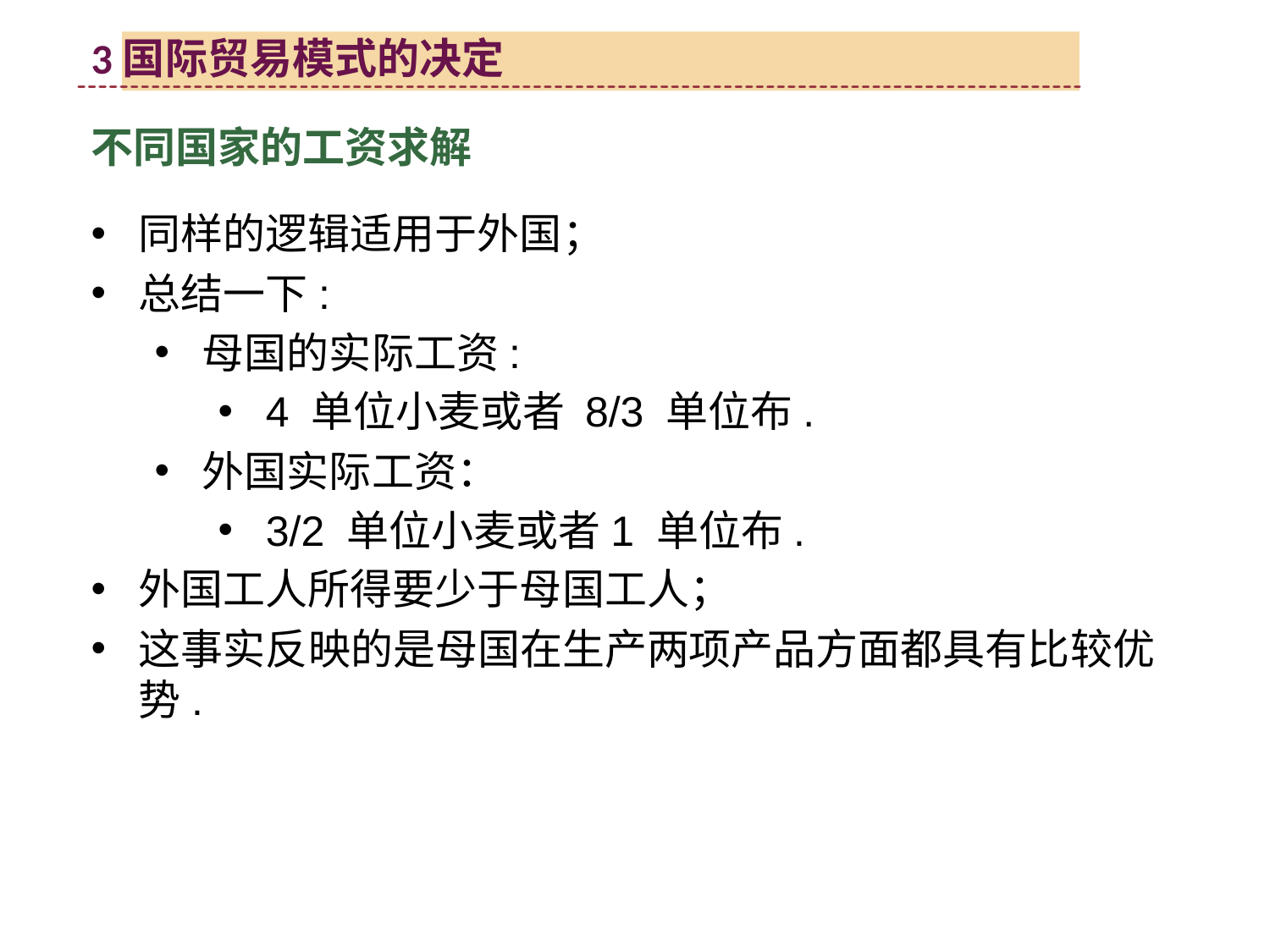

3国际贸易模式的决定

不同国家的工资求解
同样的逻辑适用于外国；
总结一下:
母国的实际工资:
4 单位小麦或者 8/3 单位布.
外国实际工资：
3/2 单位小麦或者1 单位布.
外国工人所得要少于母国工人；
这事实反映的是母国在生产两项产品方面都具有比较优势.